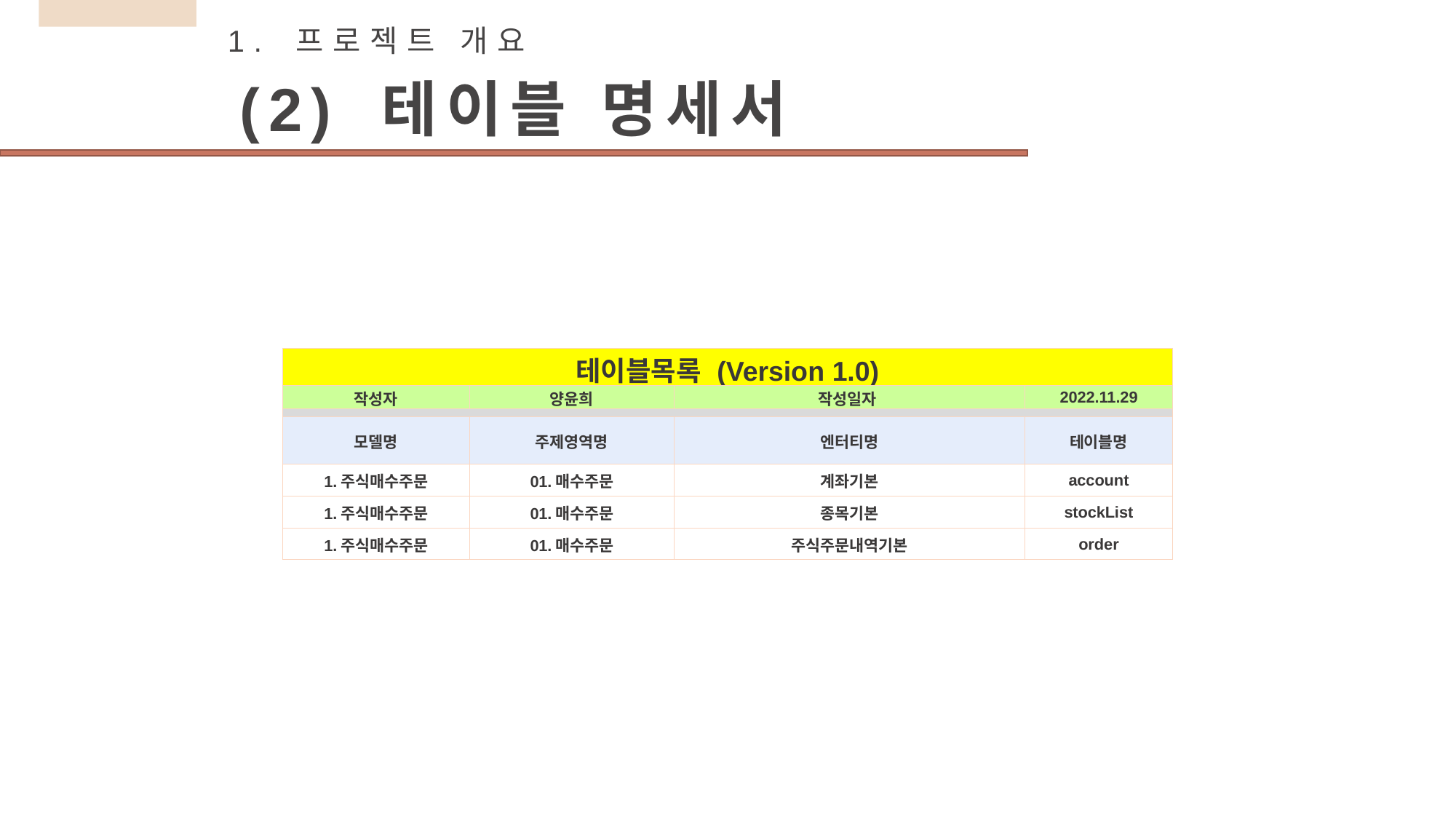

1. 프로젝트 개요
(2) 테이블 명세서

| 테이블목록 (Version 1.0) |  |  |  |
| --- | --- | --- | --- |
| 작성자 | 양윤희 | 작성일자 | 2022.11.29 |
|  |  |  |  |
| 모델명 | 주제영역명 | 엔터티명 | 테이블명 |
| 1.주식매수주문 | 01.매수주문 | 계좌기본 | account |
| 1.주식매수주문 | 01.매수주문 | 종목기본 | stockList |
| 1.주식매수주문 | 01.매수주문 | 주식주문내역기본 | order |